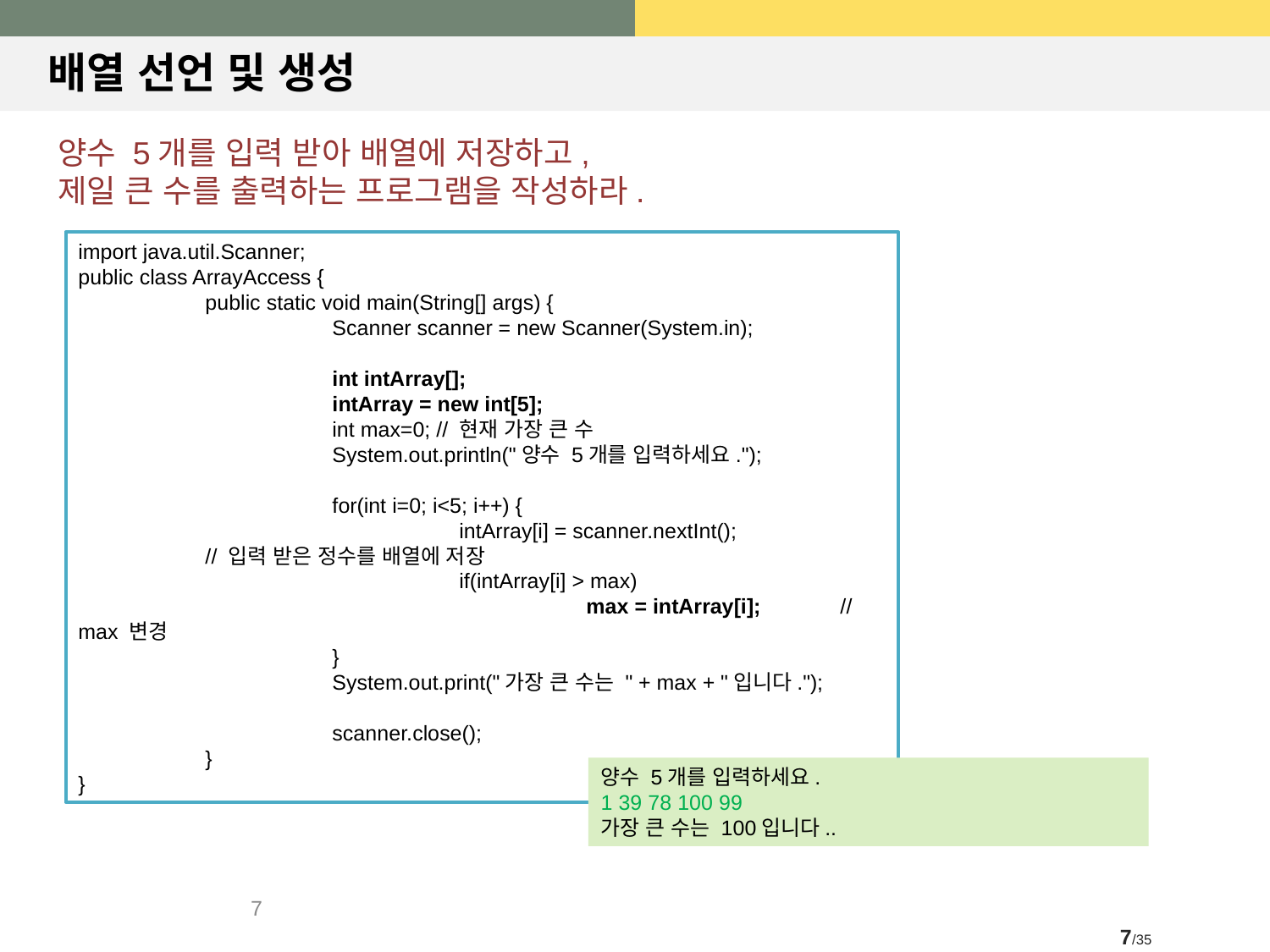

# 배열 선언 및 생성
양수 5개를 입력 받아 배열에 저장하고,
제일 큰 수를 출력하는 프로그램을 작성하라.
import java.util.Scanner;
public class ArrayAccess {
	public static void main(String[] args) {
		Scanner scanner = new Scanner(System.in);

		int intArray[];
		intArray = new int[5];
		int max=0; // 현재 가장 큰 수
		System.out.println("양수 5개를 입력하세요.");

		for(int i=0; i<5; i++) {
			intArray[i] = scanner.nextInt(); 		// 입력 받은 정수를 배열에 저장
			if(intArray[i] > max)
				max = intArray[i]; 	// max 변경
		}
		System.out.print("가장 큰 수는 " + max + "입니다.");

		scanner.close();
	}
}
양수 5개를 입력하세요.
1 39 78 100 99
가장 큰 수는 100입니다..
7